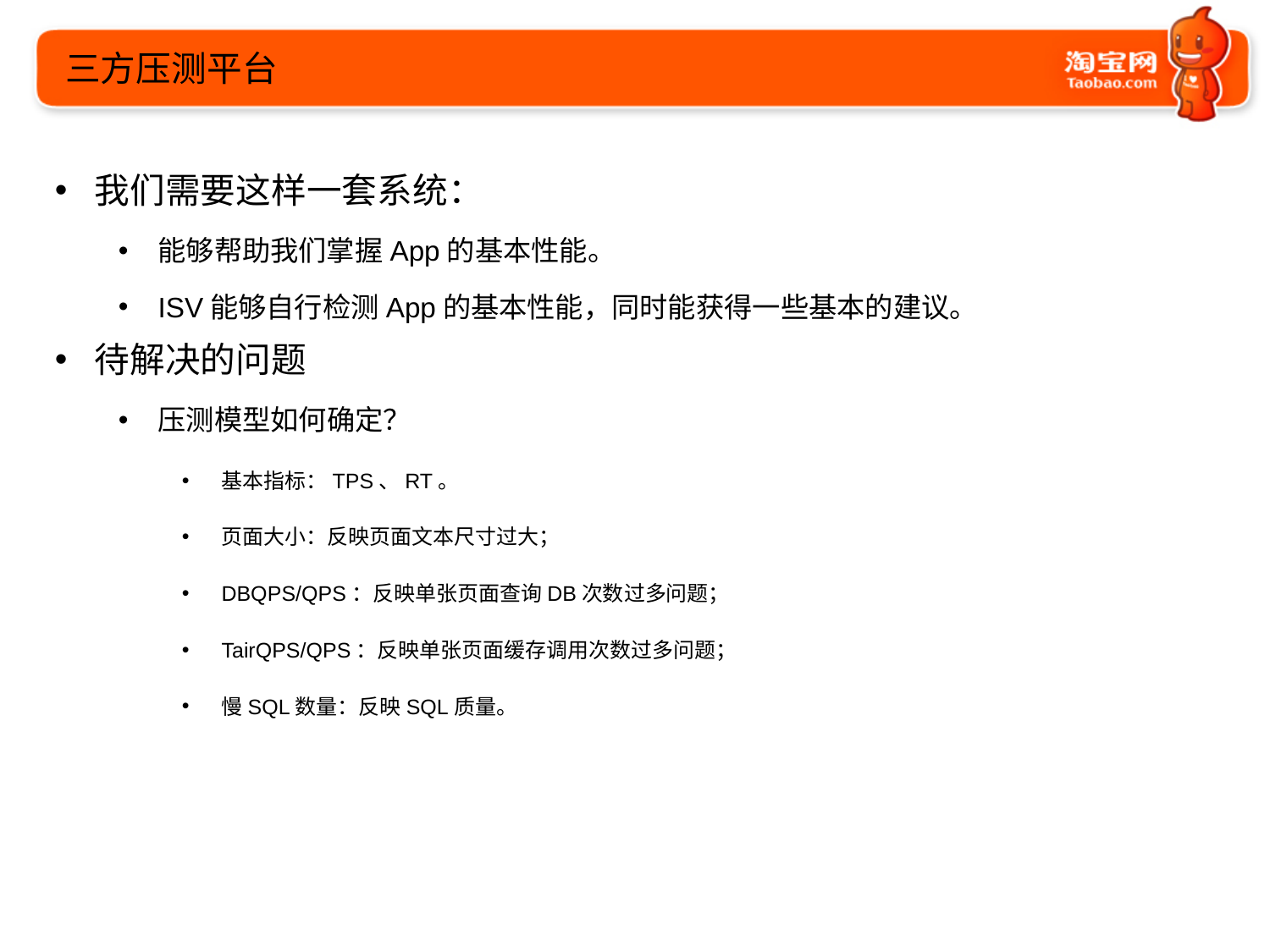

三方压测平台
我们需要这样一套系统：
能够帮助我们掌握App的基本性能。
ISV能够自行检测App的基本性能，同时能获得一些基本的建议。
待解决的问题
压测模型如何确定？
基本指标：TPS、RT。
页面大小：反映页面文本尺寸过大；
DBQPS/QPS：反映单张页面查询DB次数过多问题；
TairQPS/QPS：反映单张页面缓存调用次数过多问题；
慢SQL数量：反映SQL质量。